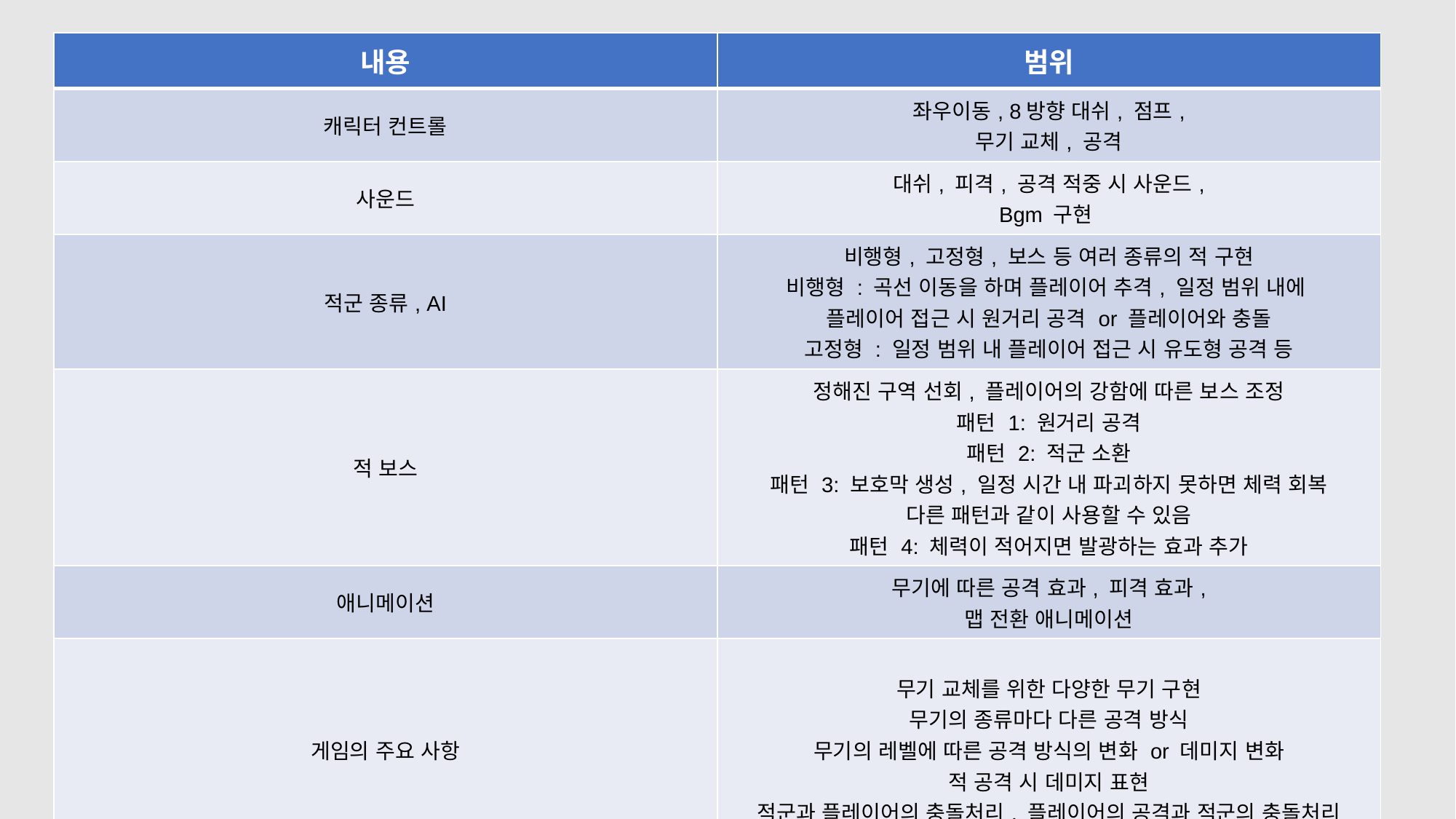

| 내용 | 범위 |
| --- | --- |
| 캐릭터 컨트롤 | 좌우이동, 8방향 대쉬, 점프, 무기 교체, 공격 |
| 사운드 | 대쉬, 피격, 공격 적중 시 사운드, Bgm 구현 |
| 적군 종류, AI | 비행형, 고정형, 보스 등 여러 종류의 적 구현 비행형 : 곡선 이동을 하며 플레이어 추격, 일정 범위 내에 플레이어 접근 시 원거리 공격 or 플레이어와 충돌 고정형 : 일정 범위 내 플레이어 접근 시 유도형 공격 등 |
| 적 보스 | 정해진 구역 선회, 플레이어의 강함에 따른 보스 조정 패턴 1: 원거리 공격 패턴 2: 적군 소환 패턴 3: 보호막 생성, 일정 시간 내 파괴하지 못하면 체력 회복 다른 패턴과 같이 사용할 수 있음 패턴 4: 체력이 적어지면 발광하는 효과 추가 |
| 애니메이션 | 무기에 따른 공격 효과, 피격 효과, 맵 전환 애니메이션 |
| 게임의 주요 사항 | 무기 교체를 위한 다양한 무기 구현 무기의 종류마다 다른 공격 방식 무기의 레벨에 따른 공격 방식의 변화 or 데미지 변화 적 공격 시 데미지 표현 적군과 플레이어의 충돌처리, 플레이어의 공격과 적군의 충돌처리 |